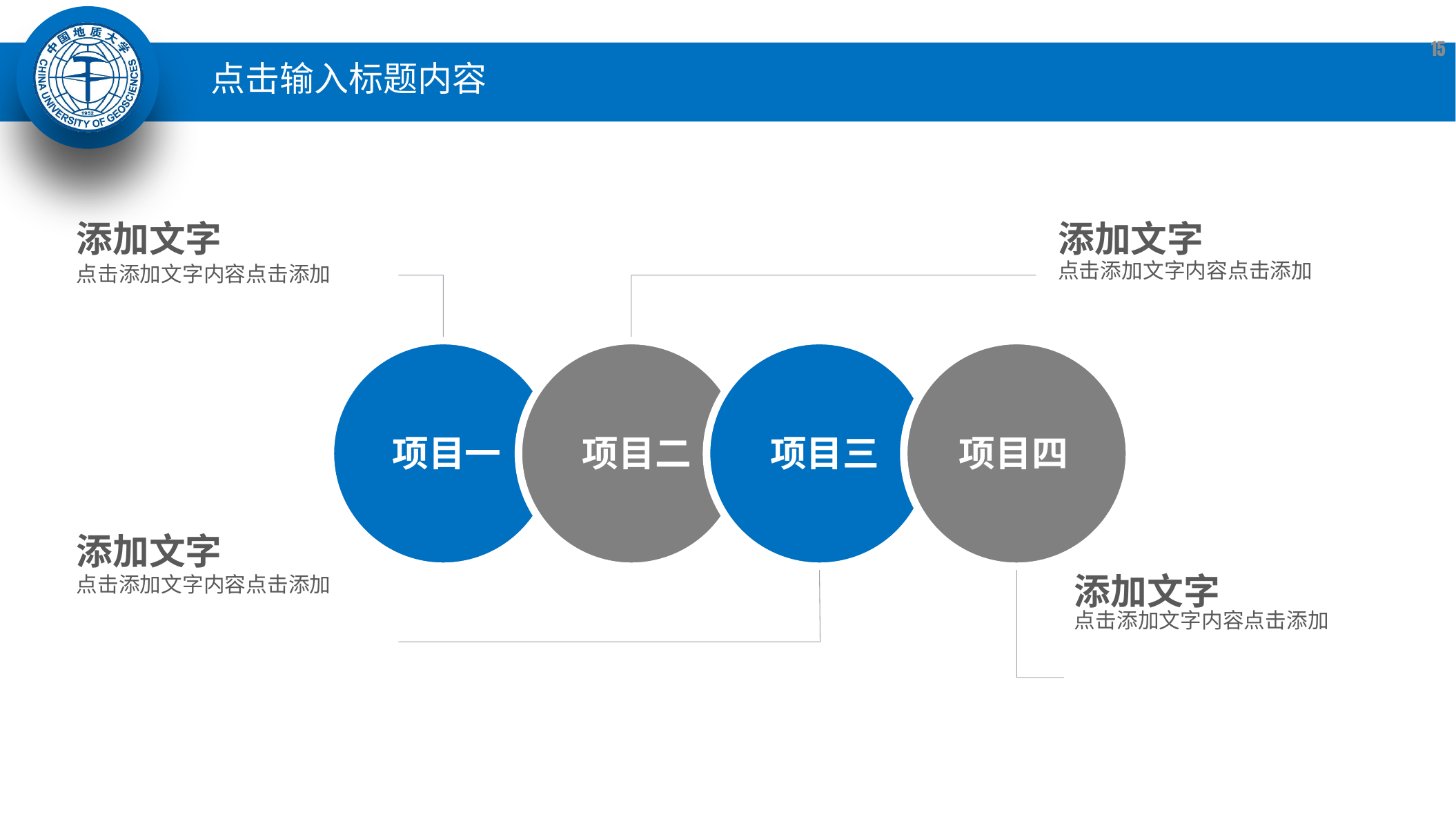

15
点击输入标题内容
添加文字
点击添加文字内容点击添加
添加文字
点击添加文字内容点击添加

项目一

项目二

项目三

项目四
添加文字
点击添加文字内容点击添加
添加文字
点击添加文字内容点击添加
延时符